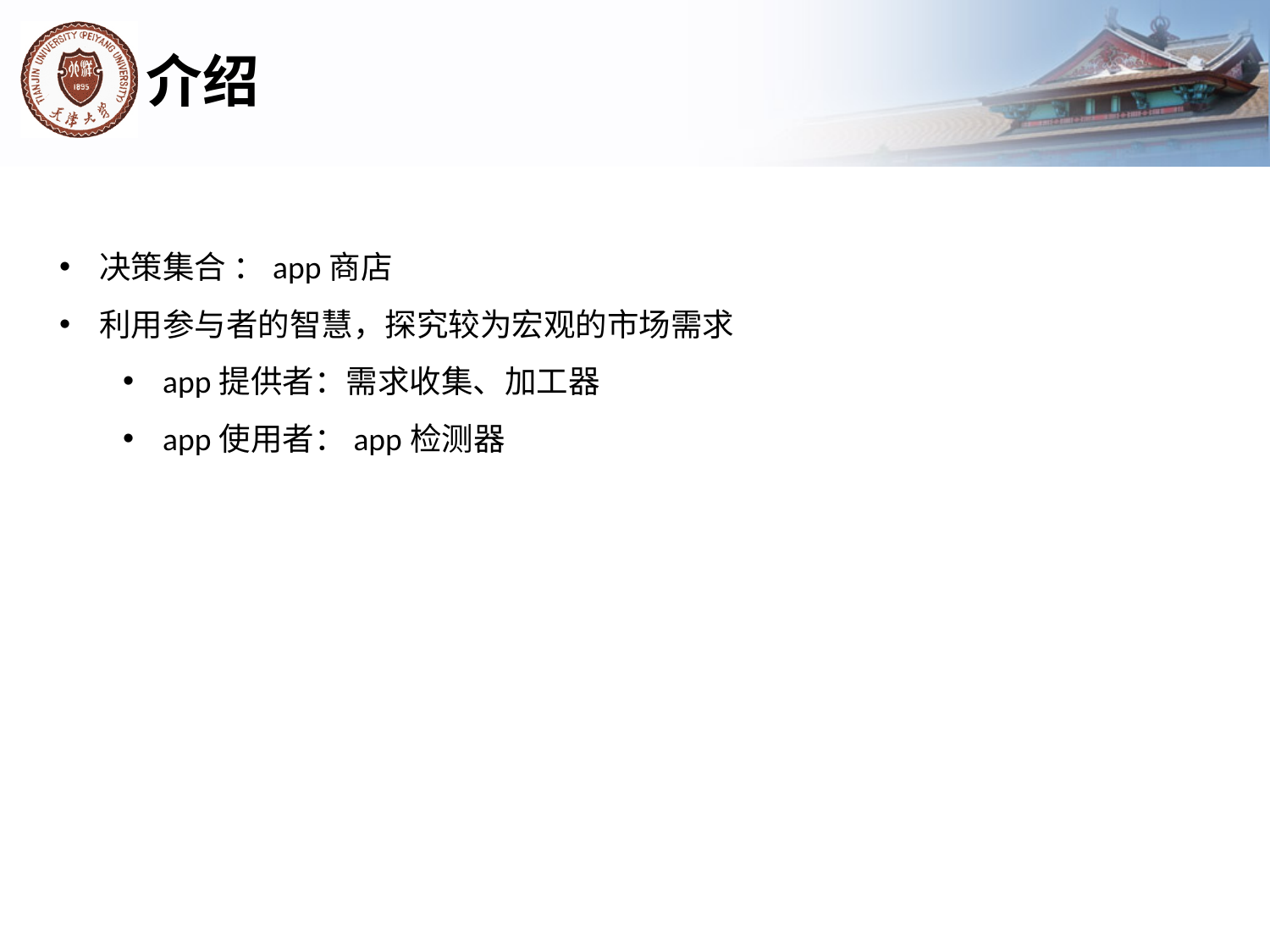

# 介绍

决策集合 ：app商店
利用参与者的智慧，探究较为宏观的市场需求
app提供者：需求收集、加工器
app使用者：app检测器

5